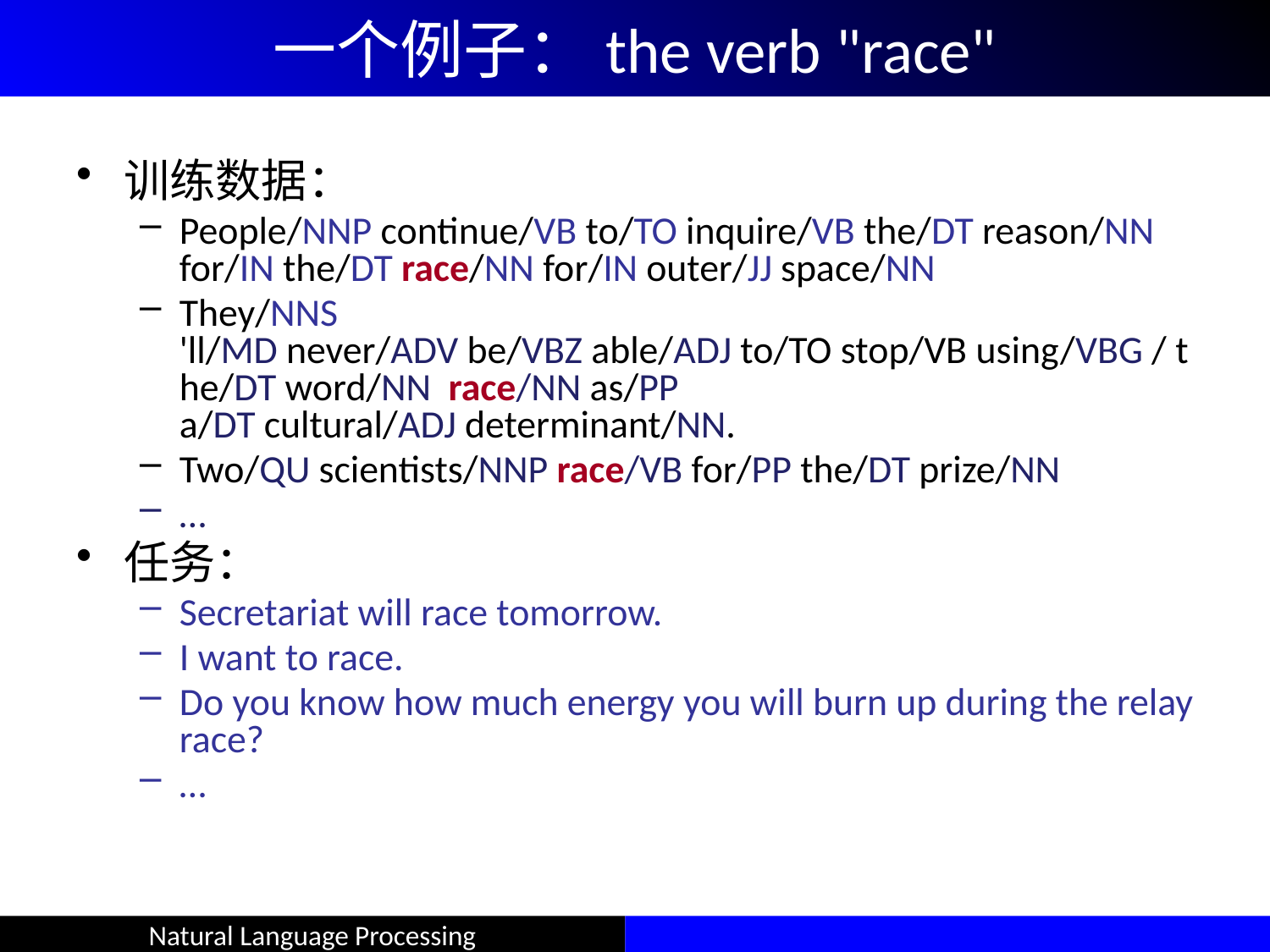

# 一个例子：the verb "race"
训练数据：
People/NNP continue/VB to/TO inquire/VB the/DT reason/NN for/IN the/DT race/NN for/IN outer/JJ space/NN
They/NNS 'll/MD never/ADV be/VBZ able/ADJ to/TO stop/VB using/VBG / the/DT word/NN  race/NN as/PP a/DT cultural/ADJ determinant/NN.
Two/QU scientists/NNP race/VB for/PP the/DT prize/NN
…
任务：
Secretariat will race tomorrow.
I want to race.
Do you know how much energy you will burn up during the relay race?
…